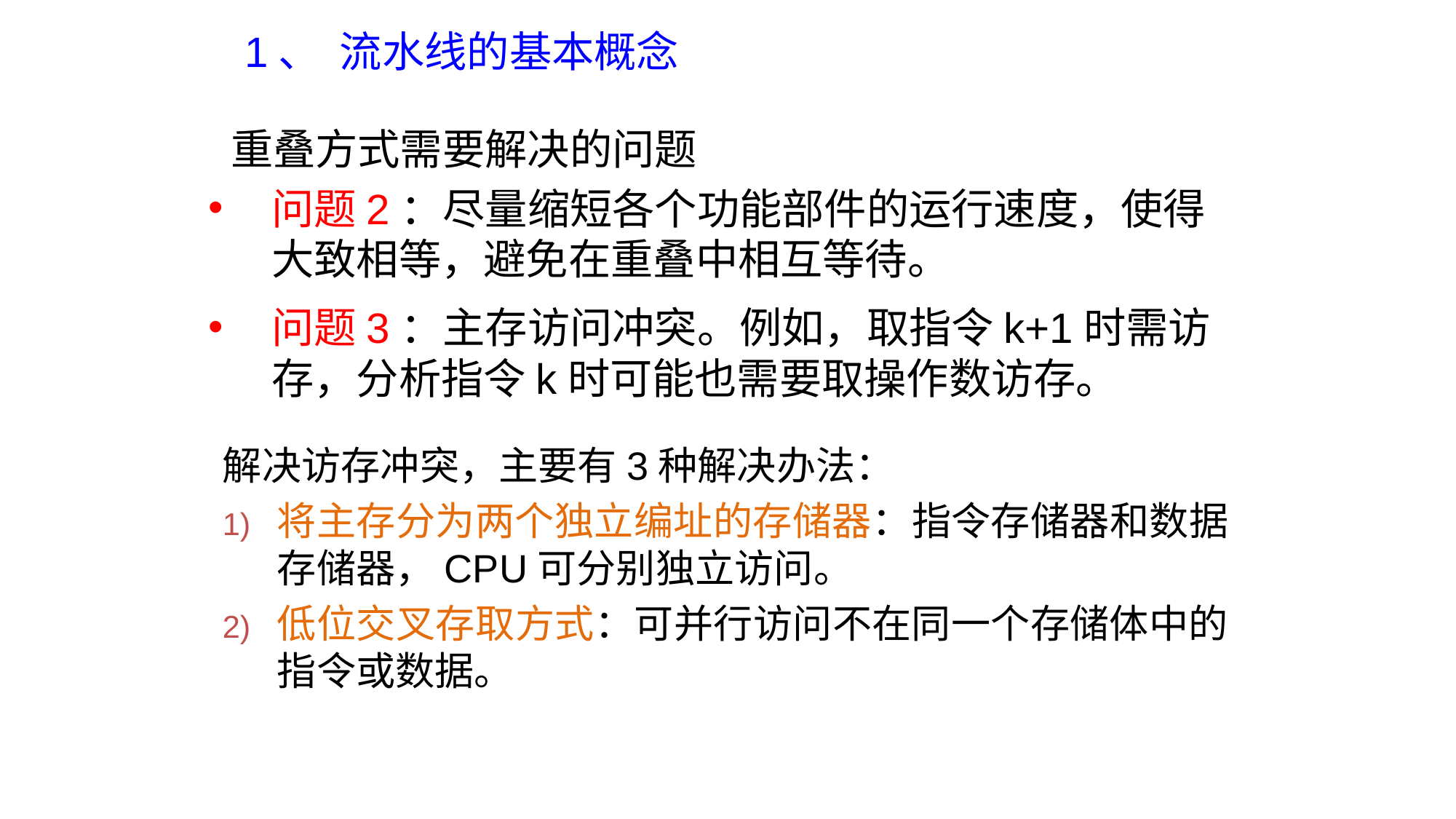

1、  流水线的基本概念
重叠方式需要解决的问题
问题2：尽量缩短各个功能部件的运行速度，使得大致相等，避免在重叠中相互等待。
问题3：主存访问冲突。例如，取指令k+1时需访存，分析指令k时可能也需要取操作数访存。
解决访存冲突，主要有3种解决办法：
将主存分为两个独立编址的存储器：指令存储器和数据存储器，CPU可分别独立访问。
低位交叉存取方式：可并行访问不在同一个存储体中的指令或数据。
86